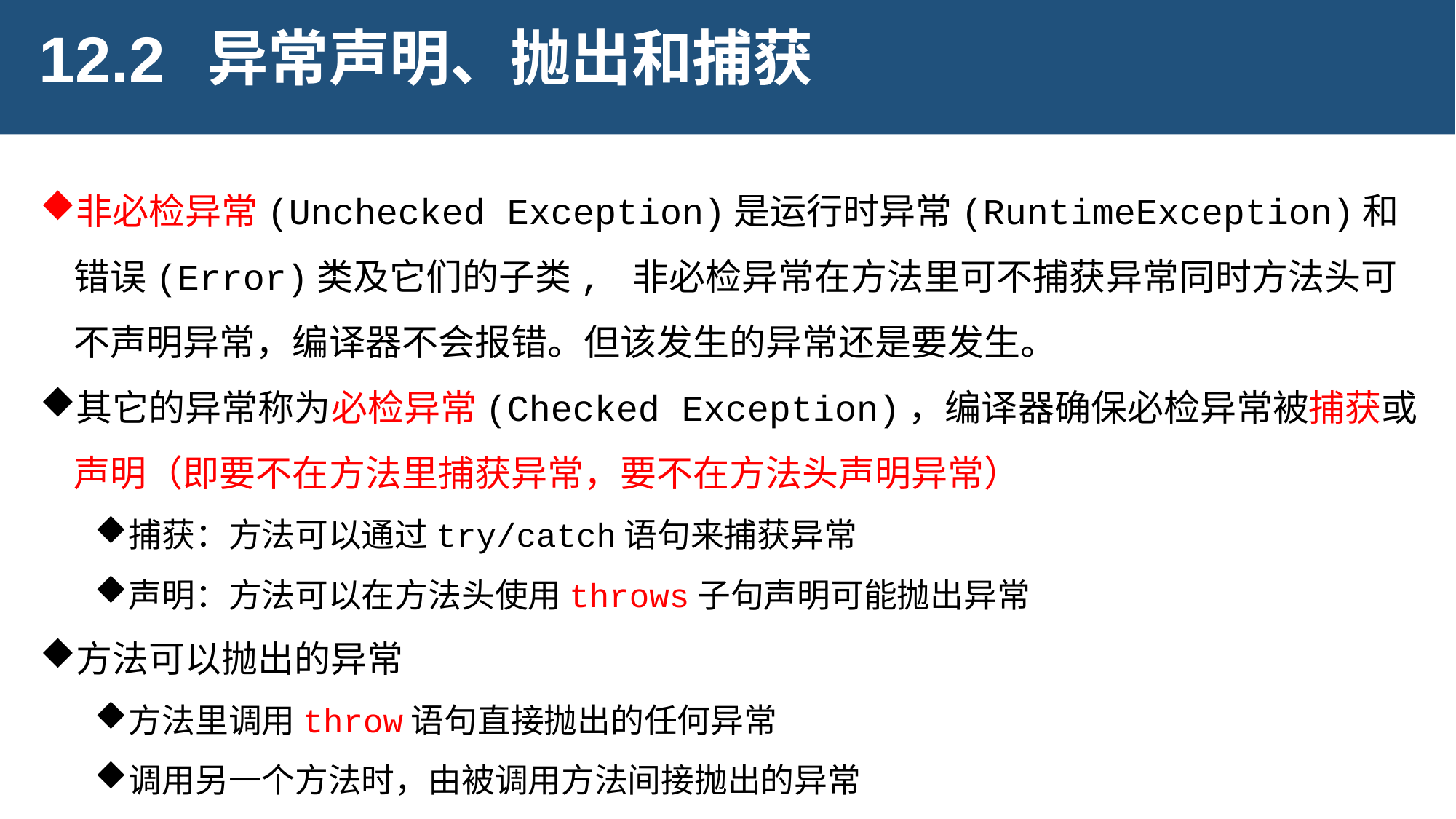

12.2
异常声明、抛出和捕获

非必检异常(Unchecked Exception)是运行时异常(RuntimeException)和错误(Error)类及它们的子类, 非必检异常在方法里可不捕获异常同时方法头可不声明异常，编译器不会报错。但该发生的异常还是要发生。
其它的异常称为必检异常(Checked Exception)，编译器确保必检异常被捕获或声明（即要不在方法里捕获异常，要不在方法头声明异常）
捕获：方法可以通过try/catch语句来捕获异常
声明：方法可以在方法头使用throws子句声明可能抛出异常
方法可以抛出的异常
方法里调用throw语句直接抛出的任何异常
调用另一个方法时，由被调用方法间接抛出的异常